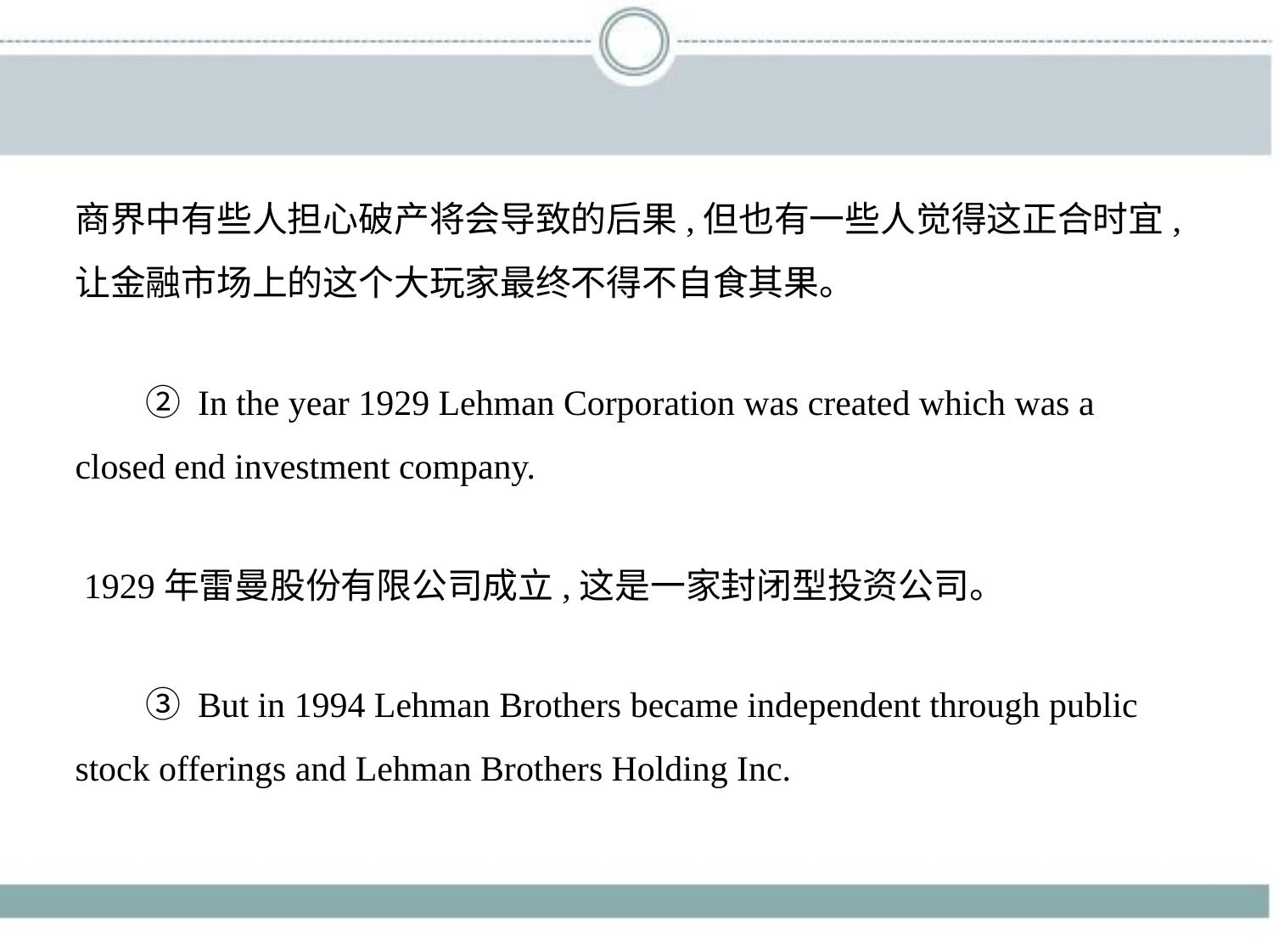

商界中有些人担心破产将会导致的后果,但也有一些人觉得这正合时宜,
让金融市场上的这个大玩家最终不得不自食其果。
　　② In the year 1929 Lehman Corporation was created which was a
closed end investment company.
 1929年雷曼股份有限公司成立,这是一家封闭型投资公司。
　　③ But in 1994 Lehman Brothers became independent through public
stock offerings and Lehman Brothers Holding Inc.